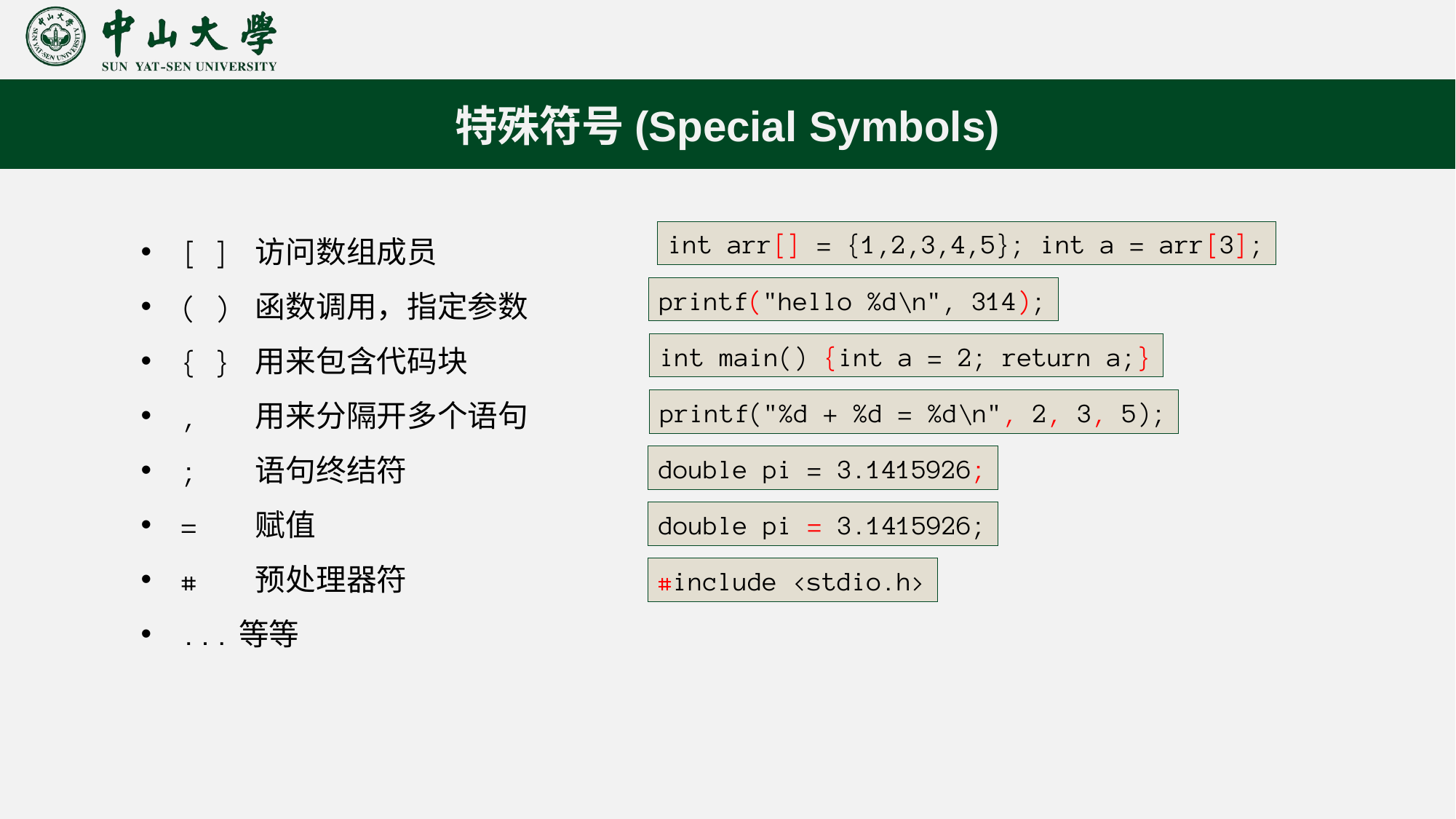

特殊符号(Special Symbols)
[ ] 访问数组成员
( ) 函数调用，指定参数
{ } 用来包含代码块
,   用来分隔开多个语句
;   语句终结符
=   赋值
#   预处理器符
...等等
int arr[] = {1,2,3,4,5}; int a = arr[3];
printf("hello %d\n", 314);
int main() {int a = 2; return a;}
printf("%d + %d = %d\n", 2, 3, 5);
double pi = 3.1415926;
double pi = 3.1415926;
#include <stdio.h>